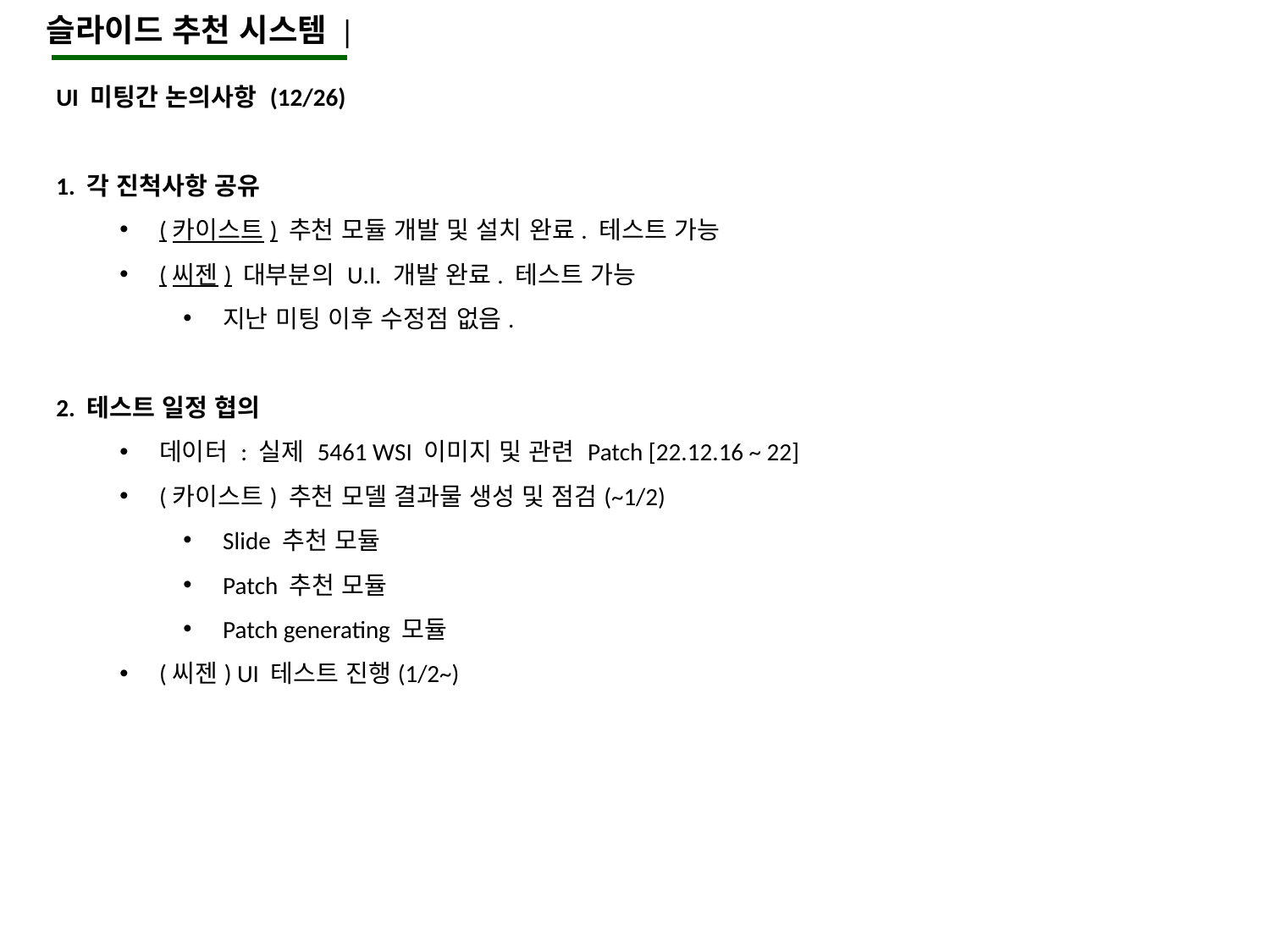

슬라이드 추천 시스템 |
UI 미팅간 논의사항 (12/26)

1. 각 진척사항 공유
(카이스트) 추천 모듈 개발 및 설치 완료. 테스트 가능
(씨젠) 대부분의 U.I. 개발 완료. 테스트 가능
지난 미팅 이후 수정점 없음.

2. 테스트 일정 협의
데이터 : 실제 5461 WSI 이미지 및 관련 Patch [22.12.16 ~ 22]
(카이스트) 추천 모델 결과물 생성 및 점검(~1/2)
Slide 추천 모듈
Patch 추천 모듈
Patch generating 모듈
(씨젠) UI 테스트 진행(1/2~)